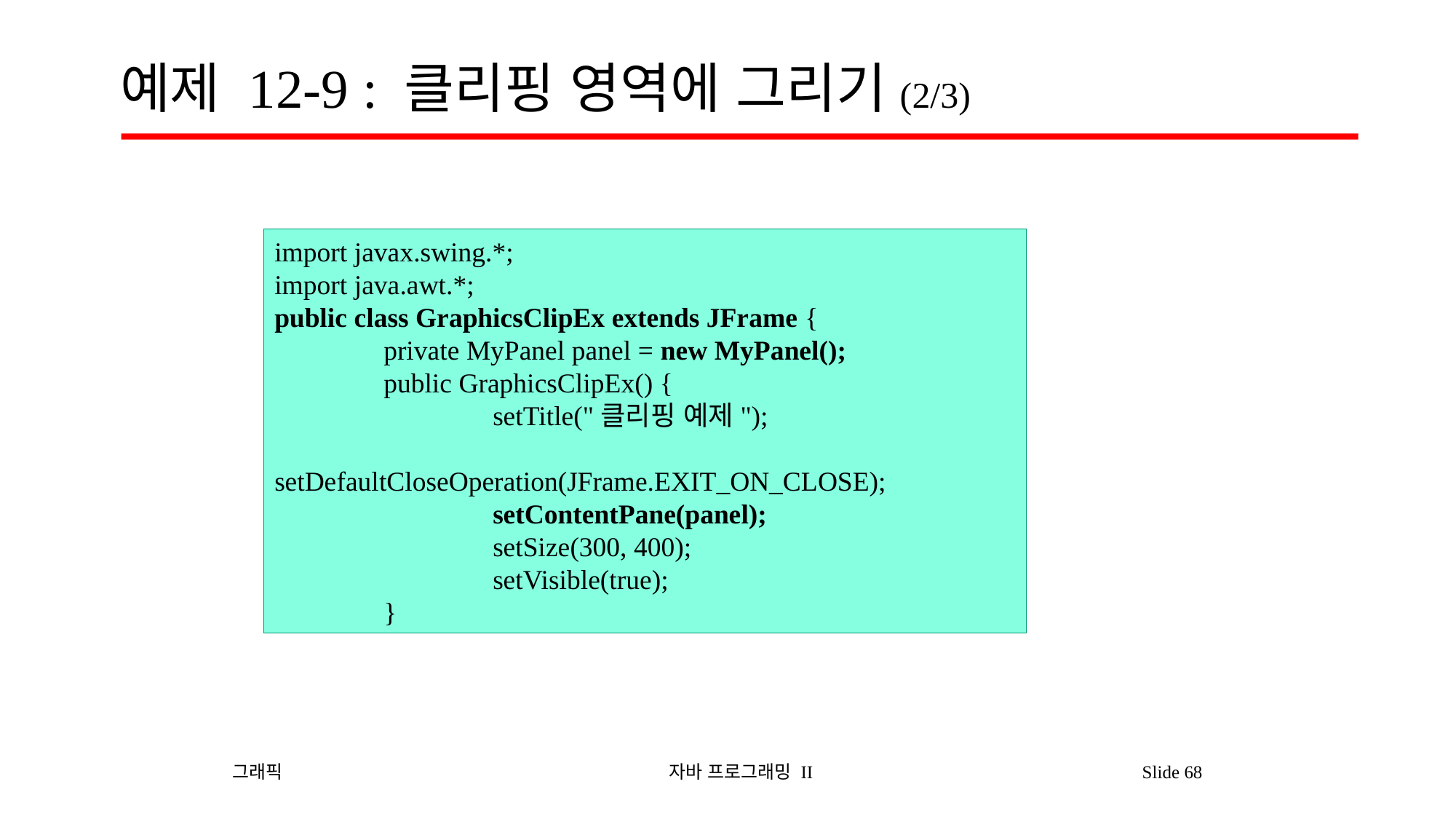

# 예제 12-9 : 클리핑 영역에 그리기(2/3)
import javax.swing.*;
import java.awt.*;
public class GraphicsClipEx extends JFrame {
	private MyPanel panel = new MyPanel();
	public GraphicsClipEx() {
		setTitle("클리핑 예제");
		setDefaultCloseOperation(JFrame.EXIT_ON_CLOSE);
		setContentPane(panel);
		setSize(300, 400);
		setVisible(true);
	}